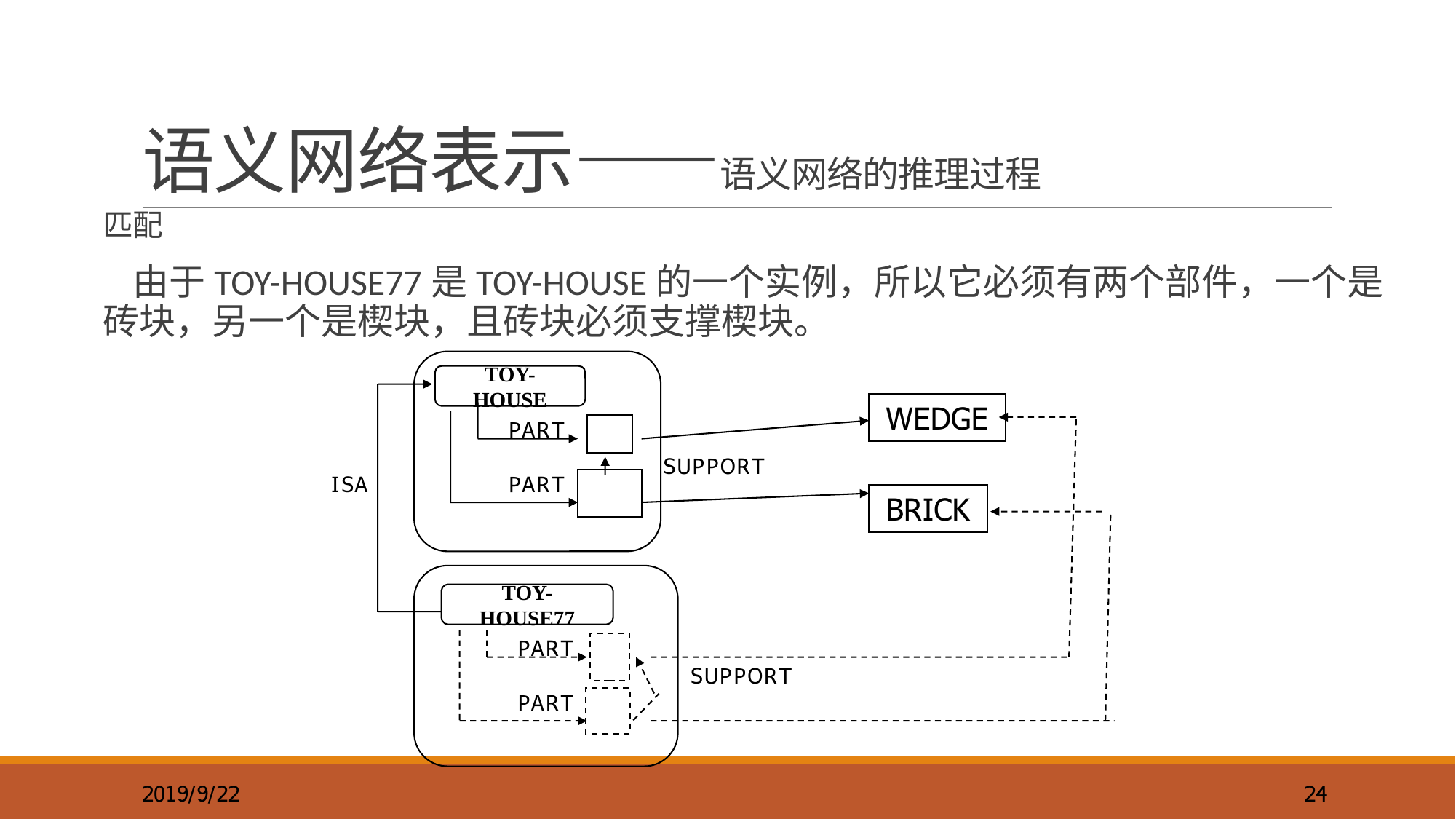

24
# 语义网络表示——语义网络的推理过程
匹配
     由于TOY-HOUSE77是TOY-HOUSE的一个实例，所以它必须有两个部件，一个是砖块，另一个是楔块，且砖块必须支撑楔块。

TOY-HOUSE

WEDGE

PART

PART

SUPPORT

ISA

BRICK

TOY-HOUSE77

PART

SUPPORT
PART

2019/9/22